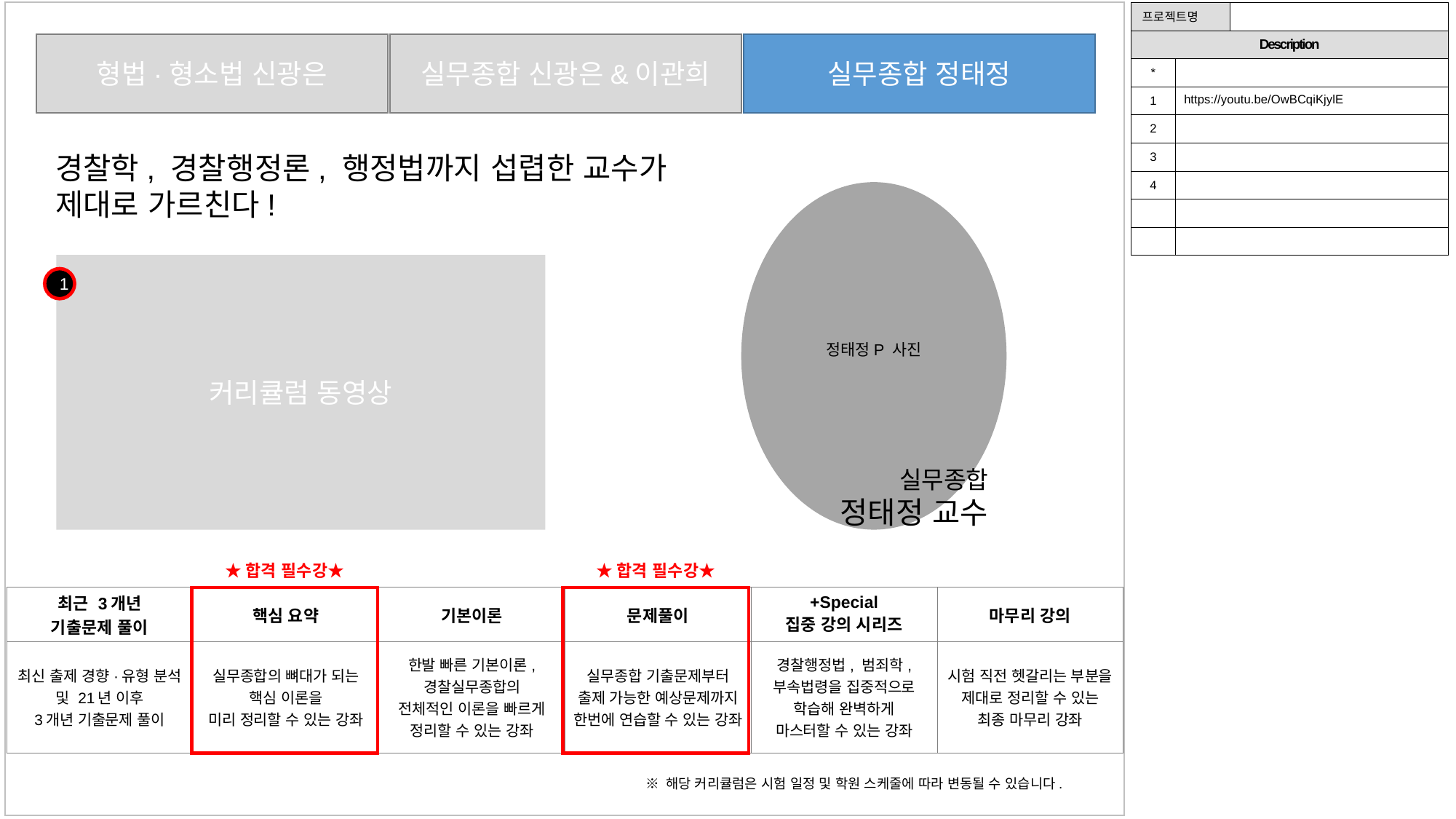

| 프로젝트명 |  |  |
| --- | --- | --- |
| Description |  |  |
| \* |  |  |
| 1 | https://youtu.be/OwBCqiKjylE |  |
| 2 |  |  |
| 3 |  |  |
| 4 |  |  |
|  |  |  |
|  |  |  |
실무종합 신광은&이관희
실무종합 정태정
형법·형소법 신광은
경찰학, 경찰행정론, 행정법까지 섭렵한 교수가
제대로 가르친다!

커리큘럼 동영상
1
정태정P 사진
실무종합
정태정 교수
★합격 필수강★
★합격 필수강★

| 최근 3개년 기출문제 풀이 | 핵심 요약 | 기본이론 | 문제풀이 | +Special 집중 강의 시리즈 | 마무리 강의 |
| --- | --- | --- | --- | --- | --- |
| 최신 출제 경향·유형 분석 및 21년 이후 3개년 기출문제 풀이 | 실무종합의 뼈대가 되는 핵심 이론을 미리 정리할 수 있는 강좌 | 한발 빠른 기본이론, 경찰실무종합의 전체적인 이론을 빠르게 정리할 수 있는 강좌 | 실무종합 기출문제부터 출제 가능한 예상문제까지 한번에 연습할 수 있는 강좌 | 경찰행정법, 범죄학, 부속법령을 집중적으로 학습해 완벽하게 마스터할 수 있는 강좌 | 시험 직전 헷갈리는 부분을 제대로 정리할 수 있는 최종 마무리 강좌 |
※ 해당 커리큘럼은 시험 일정 및 학원 스케줄에 따라 변동될 수 있습니다.